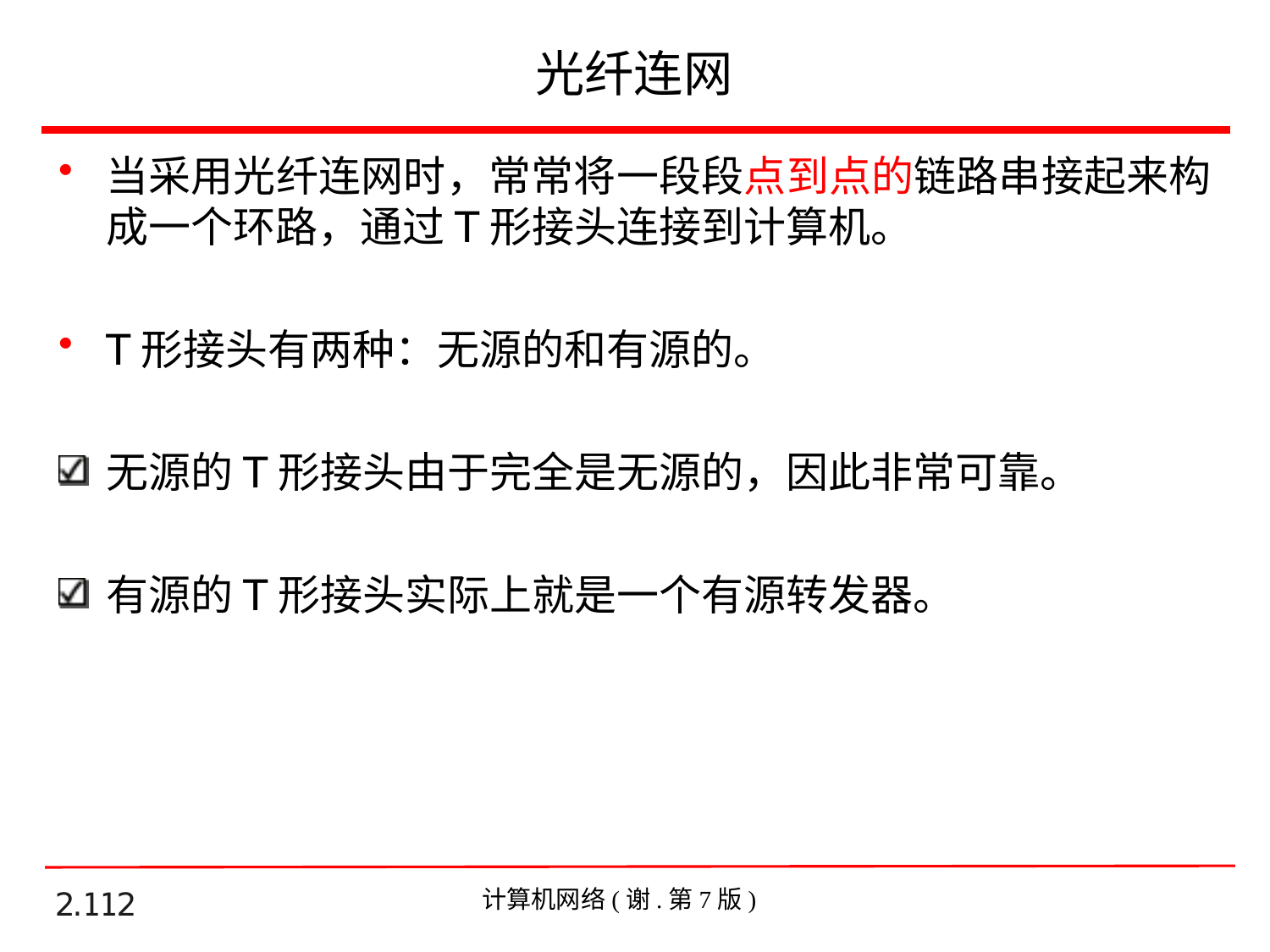

# 光纤连网
当采用光纤连网时，常常将一段段点到点的链路串接起来构成一个环路，通过T形接头连接到计算机。

T形接头有两种：无源的和有源的。

无源的T形接头由于完全是无源的，因此非常可靠。

有源的T形接头实际上就是一个有源转发器。